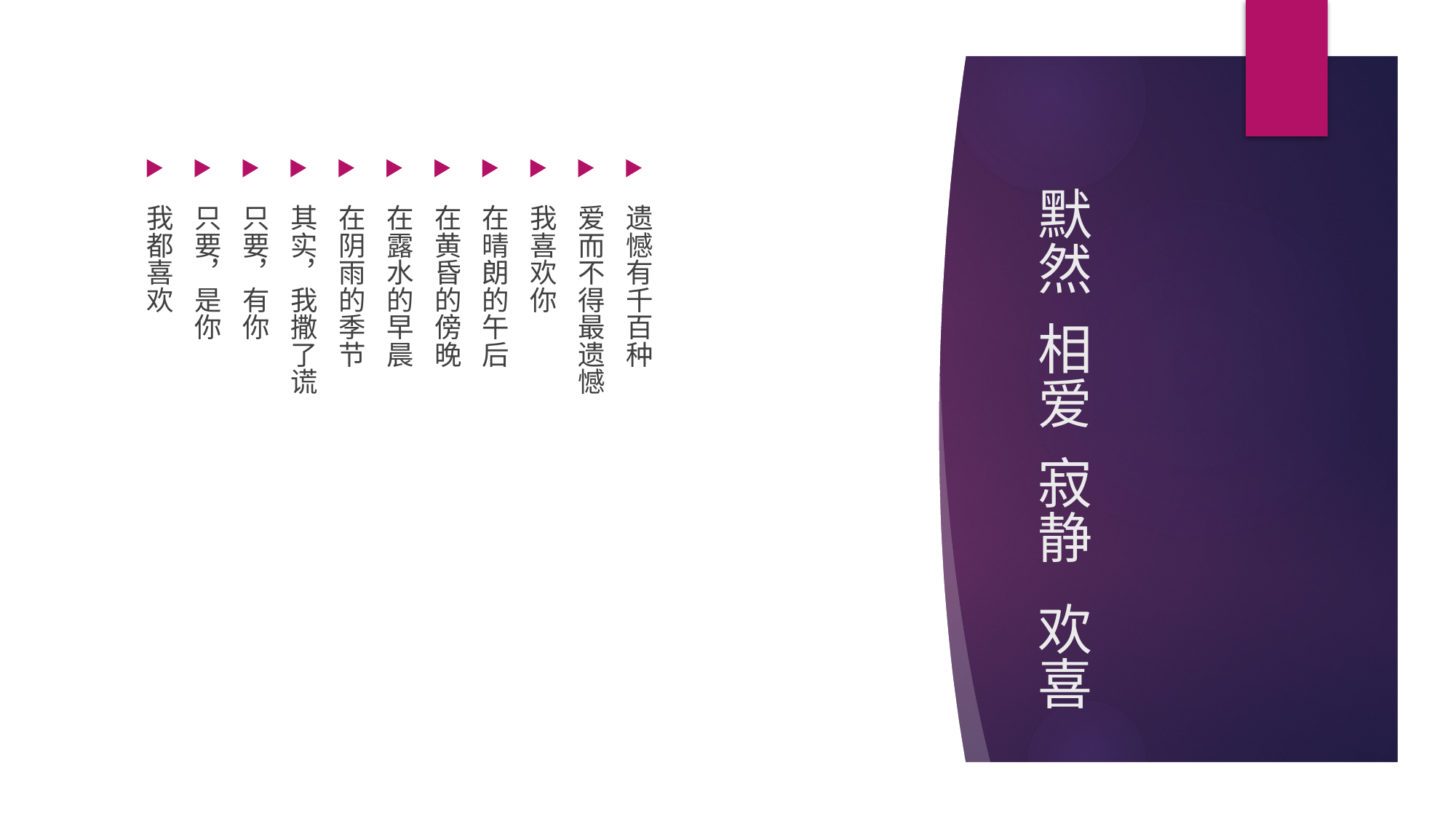

遗憾有千百种
爱而不得最遗憾
我喜欢你
在晴朗的午后
在黄昏的傍晚
在露水的早晨
在阴雨的季节
其实，我撒了谎
只要，有你
只要，是你
我都喜欢
# 默然  相爱  寂静   欢喜